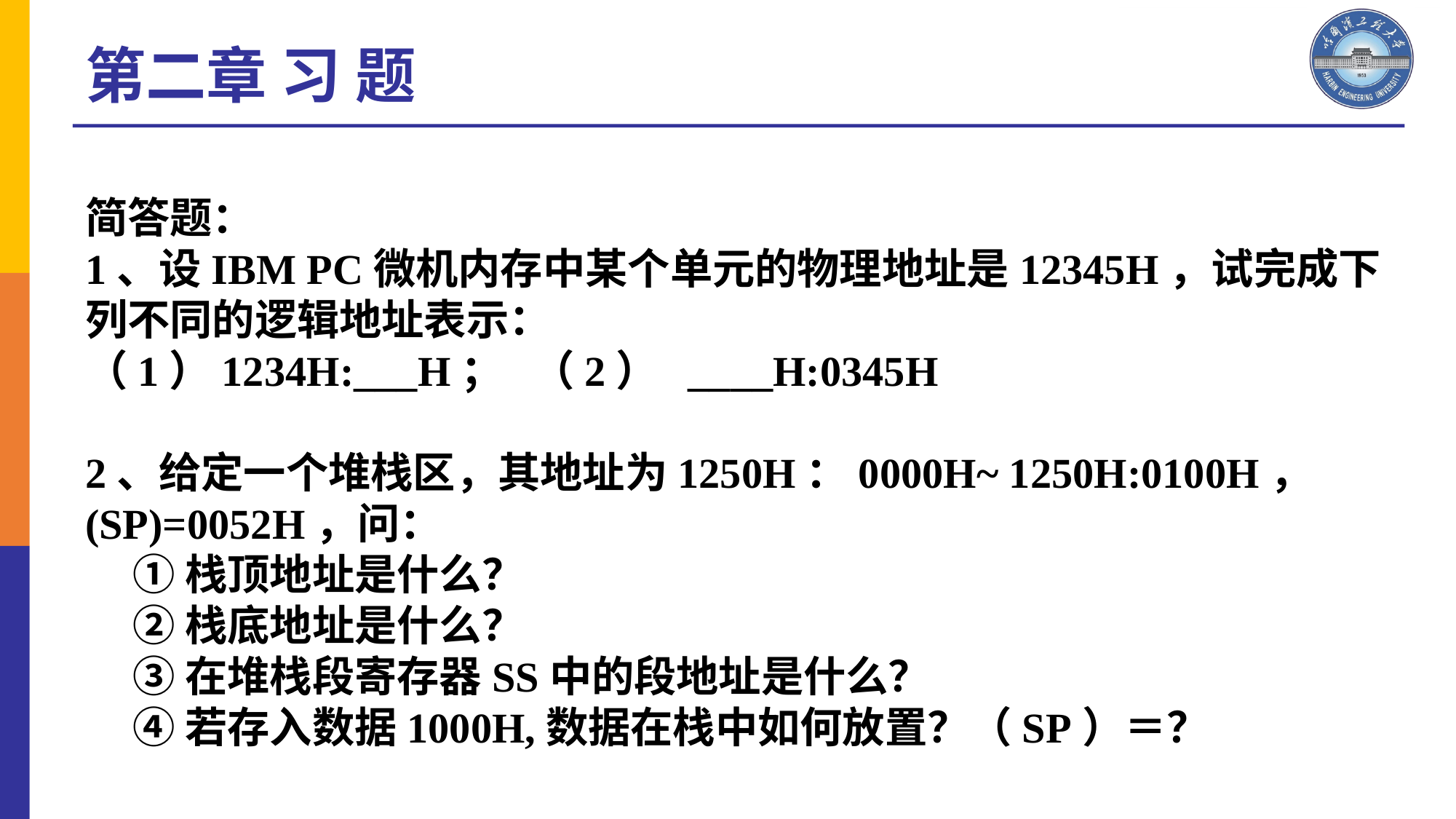

第二章 习 题
简答题：
1、设IBM PC微机内存中某个单元的物理地址是12345H，试完成下列不同的逻辑地址表示：
（1）1234H:___H；   （2）  ____H:0345H

2、给定一个堆栈区，其地址为1250H：0000H~ 1250H:0100H，(SP)=0052H，问：
①栈顶地址是什么？
②栈底地址是什么？
③在堆栈段寄存器SS中的段地址是什么？
④若存入数据1000H,数据在栈中如何放置？（SP）＝？